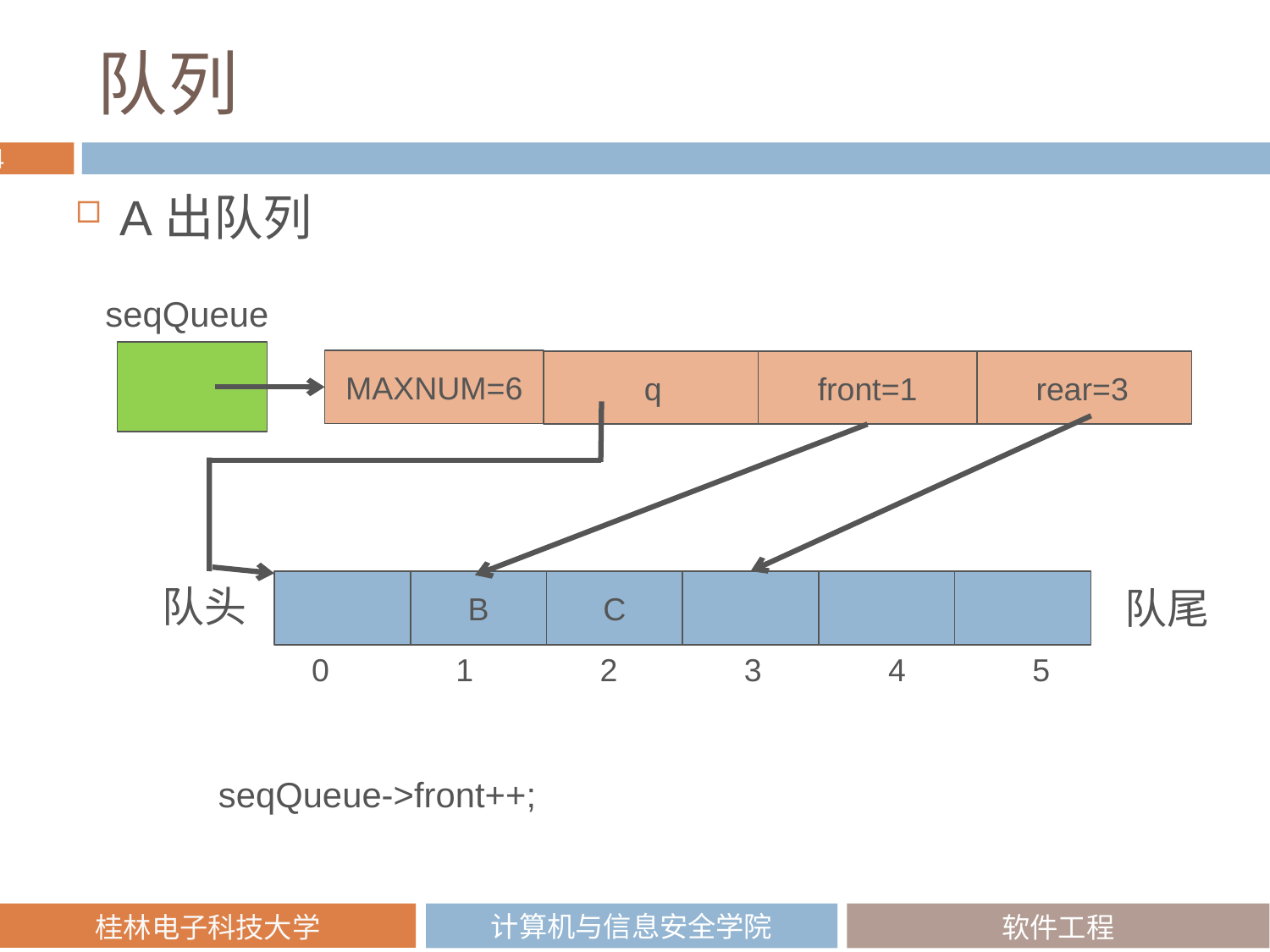

# 队列
A出队列
seqQueue

MAXNUM=6
front=1
q
rear=3
队头

B
C

队尾
0
1
2
3
4
5
seqQueue->front++;